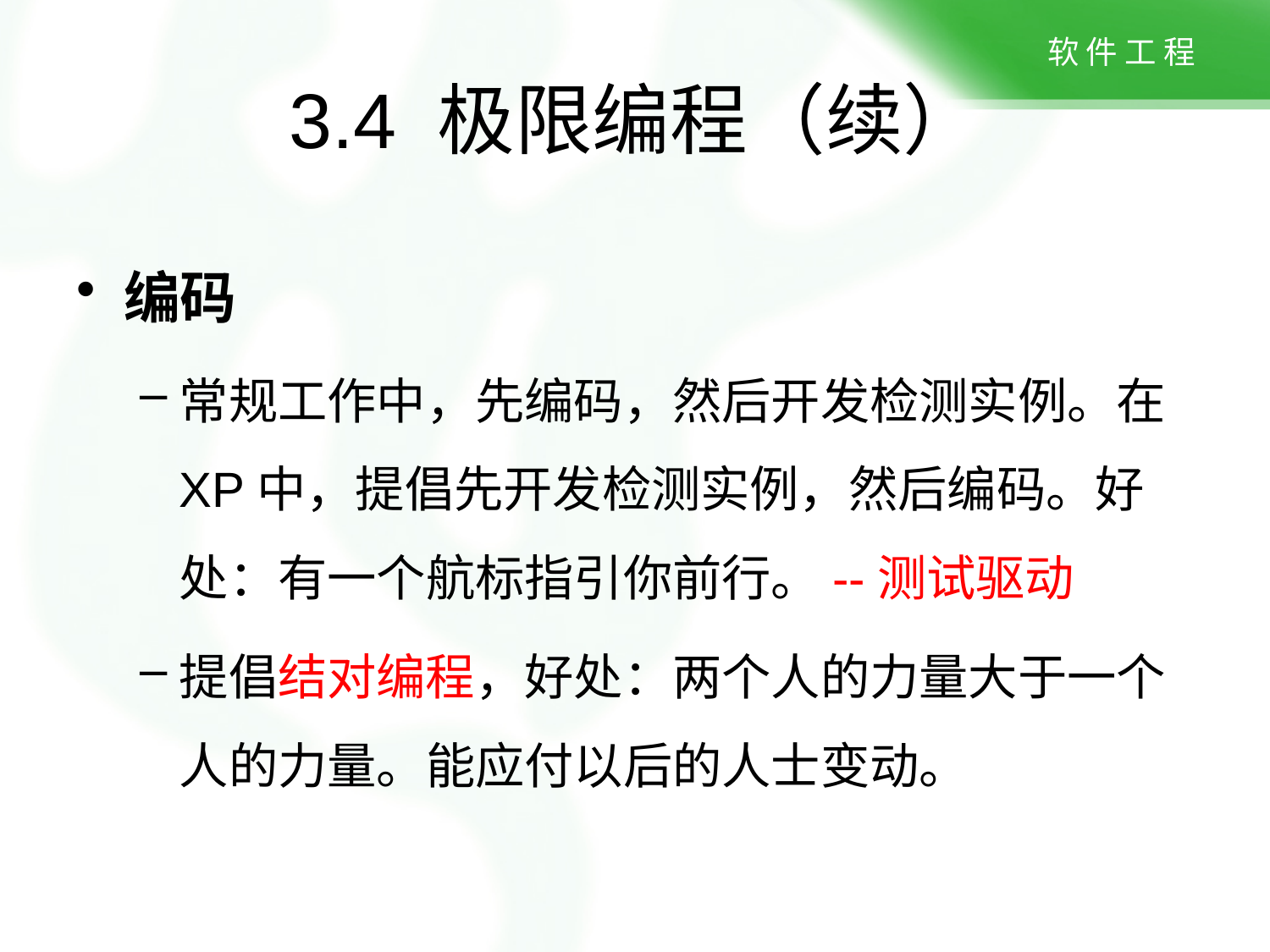

3.4 极限编程（续）
编码
常规工作中，先编码，然后开发检测实例。在XP中，提倡先开发检测实例，然后编码。好处：有一个航标指引你前行。--测试驱动
提倡结对编程，好处：两个人的力量大于一个人的力量。能应付以后的人士变动。